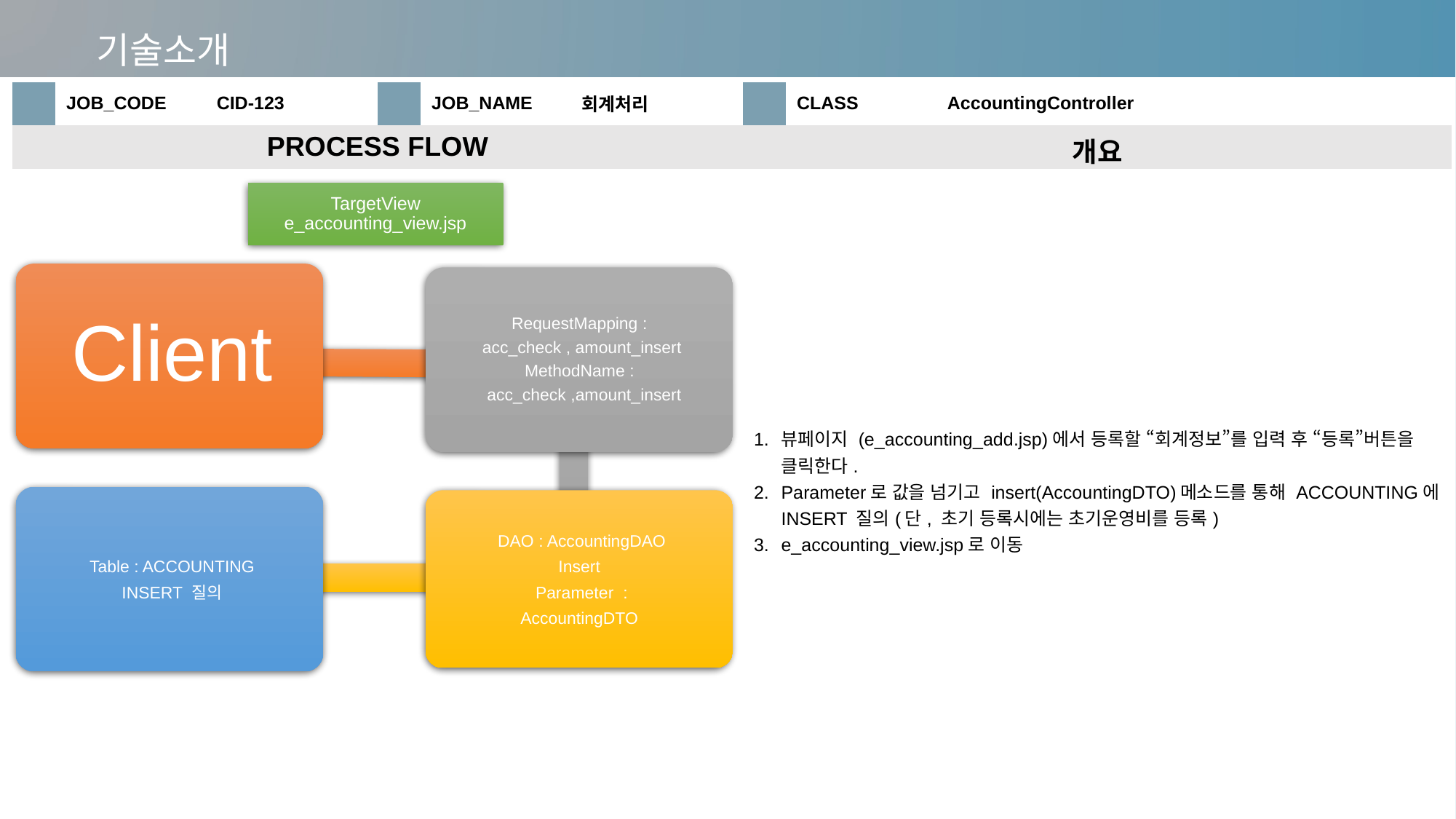

기술소개

|  | JOB\_CODE | CID-123 |  | JOB\_NAME | 회계처리 |  | CLASS | AccountingController |
| --- | --- | --- | --- | --- | --- | --- | --- | --- |
| PROCESS FLOW |  |  |  |  |  | 개요 |  |  |
|  |  |  |  |  |  | 뷰페이지 (e\_accounting\_add.jsp)에서 등록할 “회계정보”를 입력 후 “등록”버튼을 클릭한다. Parameter로 값을 넘기고 insert(AccountingDTO)메소드를 통해 ACCOUNTING에 INSERT 질의(단, 초기 등록시에는 초기운영비를 등록) e\_accounting\_view.jsp로 이동 |  |  |
TargetView
e_accounting_view.jsp
Client
RequestMapping :
acc_check , amount_insert
MethodName :
 acc_check ,amount_insert
DAO : AccountingDAO
Insert
Parameter  :
AccountingDTO
Table : ACCOUNTING
INSERT 질의